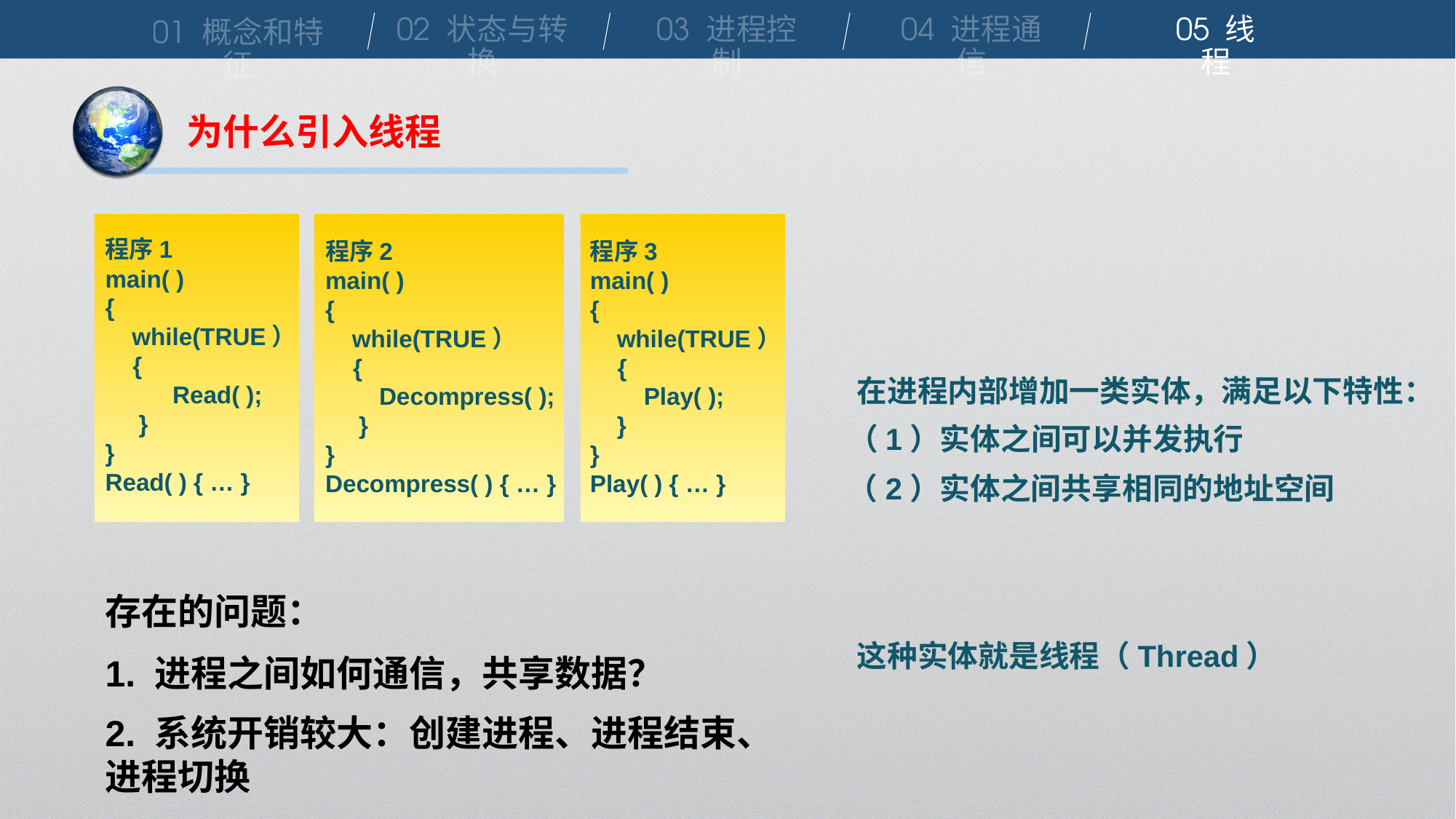

02 状态与转换
03 进程控制
04 进程通信
05 线程
01 概念和特征
为什么引入线程

程序1
main( )
{
    while(TRUE）
    {
          Read( );
     }
}
Read( ) { … }
程序2
main( )
{
    while(TRUE）
    {
        Decompress( );
     }
}
Decompress( ) { … }
程序3
main( )
{
    while(TRUE）
    {
        Play( );
    }
}
Play( ) { … }
在进程内部增加一类实体，满足以下特性：
（1）实体之间可以并发执行
（2）实体之间共享相同的地址空间
存在的问题：
1. 进程之间如何通信，共享数据？
这种实体就是线程（Thread）
2. 系统开销较大：创建进程、进程结束、进程切换